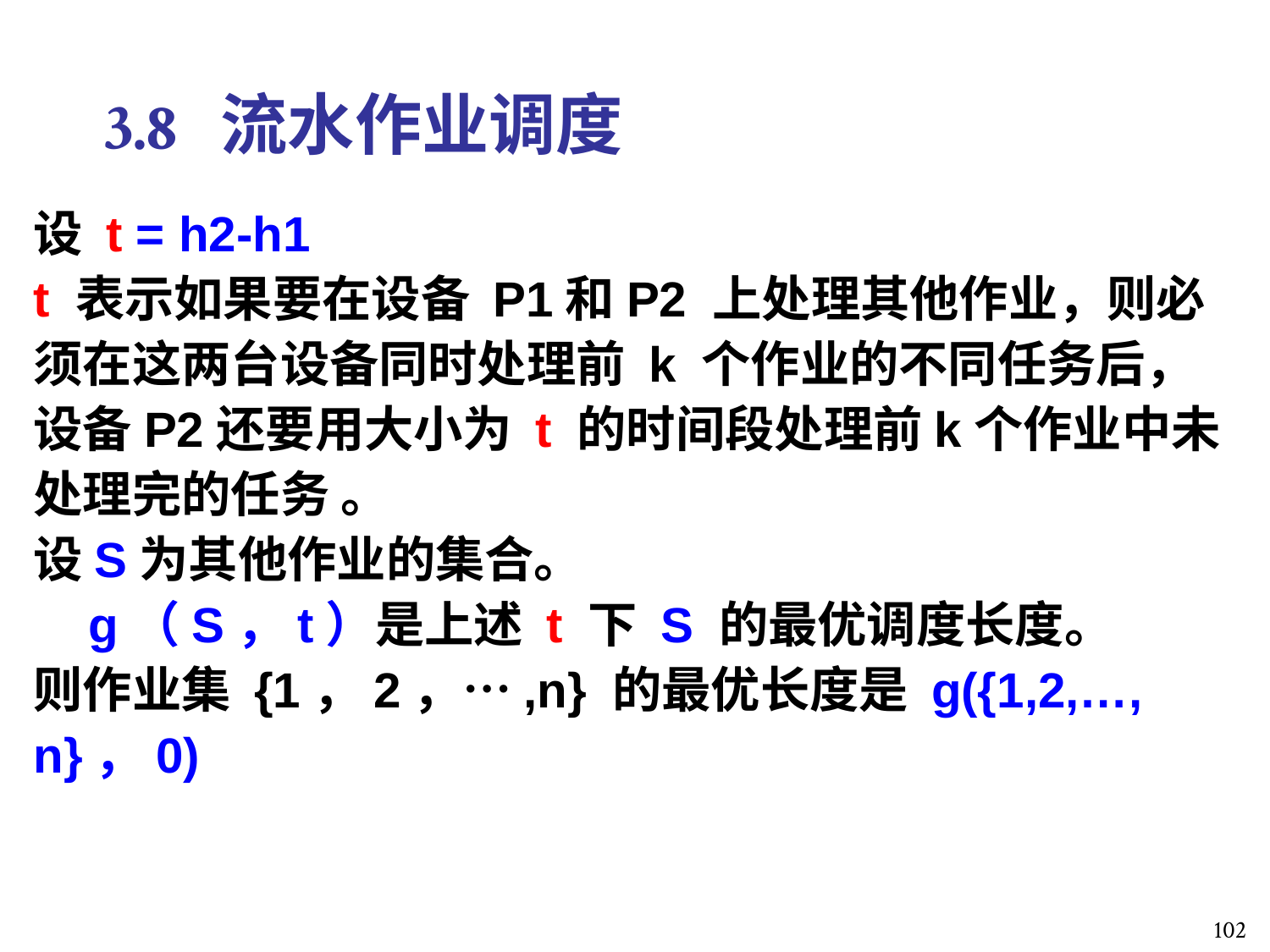

3.8  流水作业调度
设 t = h2-h1
t 表示如果要在设备 P1和P2 上处理其他作业，则必须在这两台设备同时处理前 k 个作业的不同任务后，设备P2还要用大小为 t 的时间段处理前k个作业中未处理完的任务 。
设S为其他作业的集合。
    g（S，t）是上述 t 下 S 的最优调度长度。
则作业集 {1，2，…,n} 的最优长度是 g({1,2,…, n}，0)
102